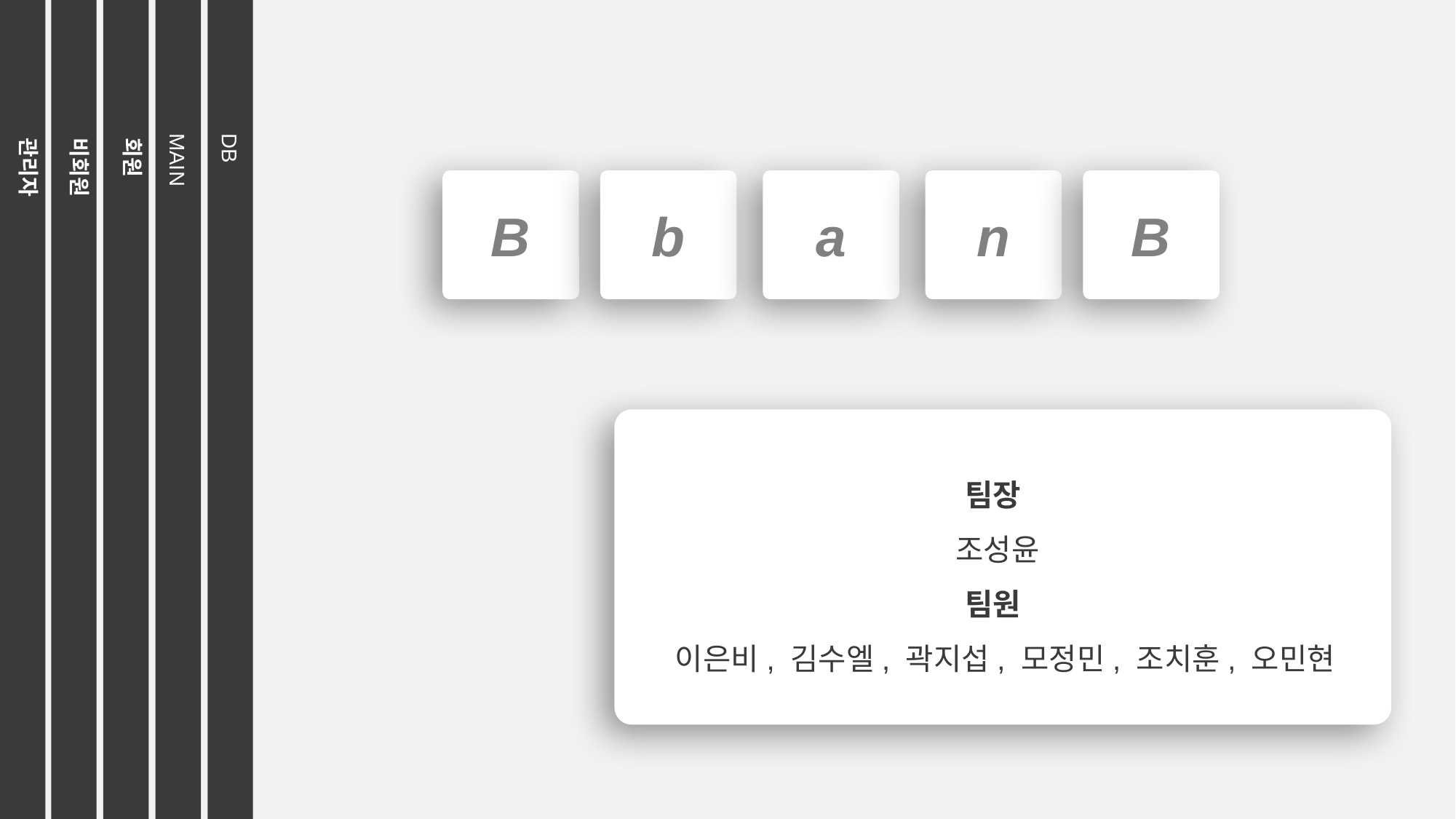

관리자
비회원
회원
B
b
a
n
B

DB
MAIN
팀장
조성윤
팀원
 이은비, 김수엘, 곽지섭, 모정민, 조치훈, 오민현